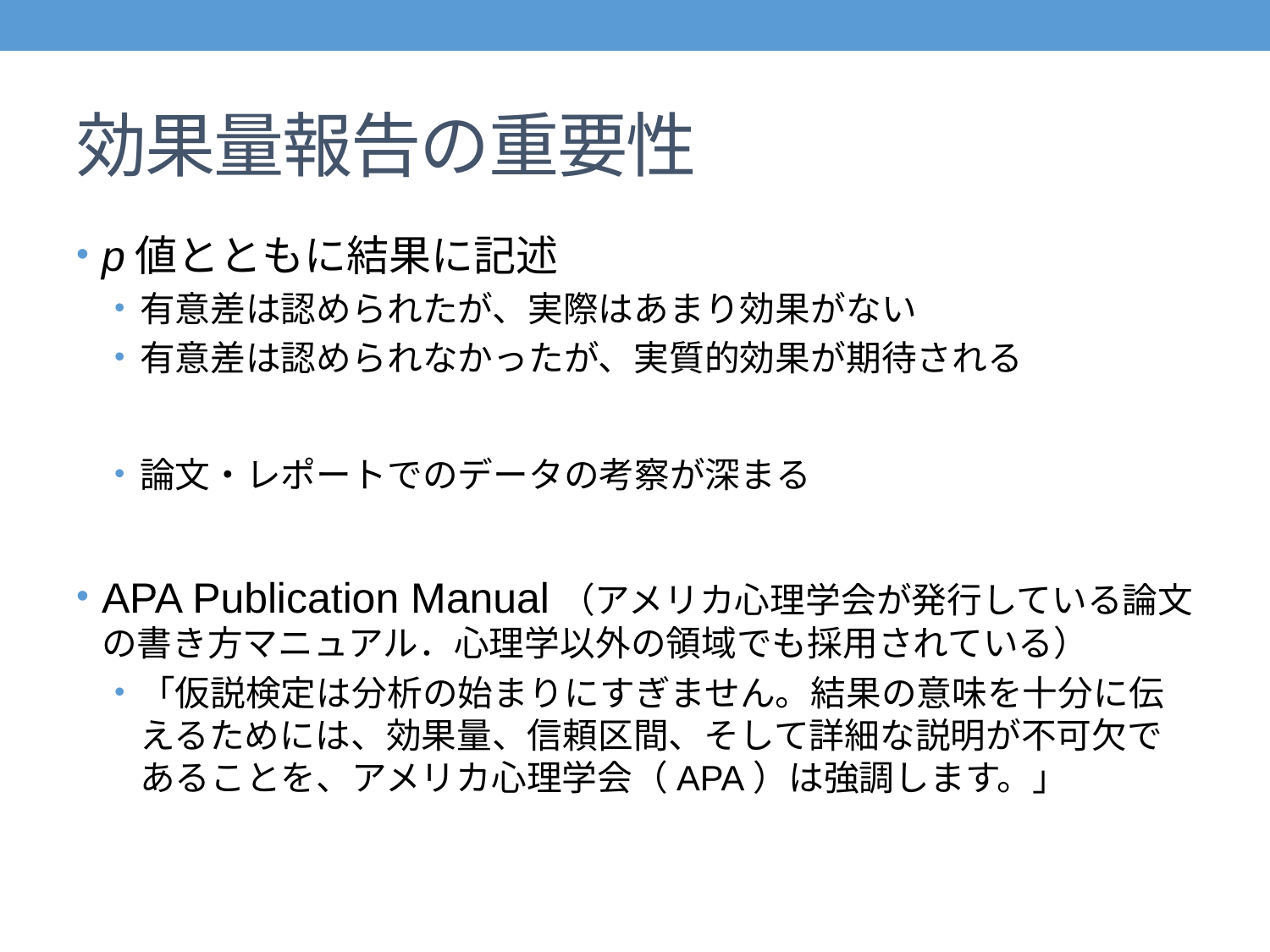

# 効果量報告の重要性
p値とともに結果に記述
有意差は認められたが、実際はあまり効果がない
有意差は認められなかったが、実質的効果が期待される

論文・レポートでのデータの考察が深まる

APA Publication Manual（アメリカ心理学会が発行している論文の書き方マニュアル．心理学以外の領域でも採用されている）
「仮説検定は分析の始まりにすぎません。結果の意味を十分に伝えるためには、効果量、信頼区間、そして詳細な説明が不可欠であることを、アメリカ心理学会（APA）は強調します。」